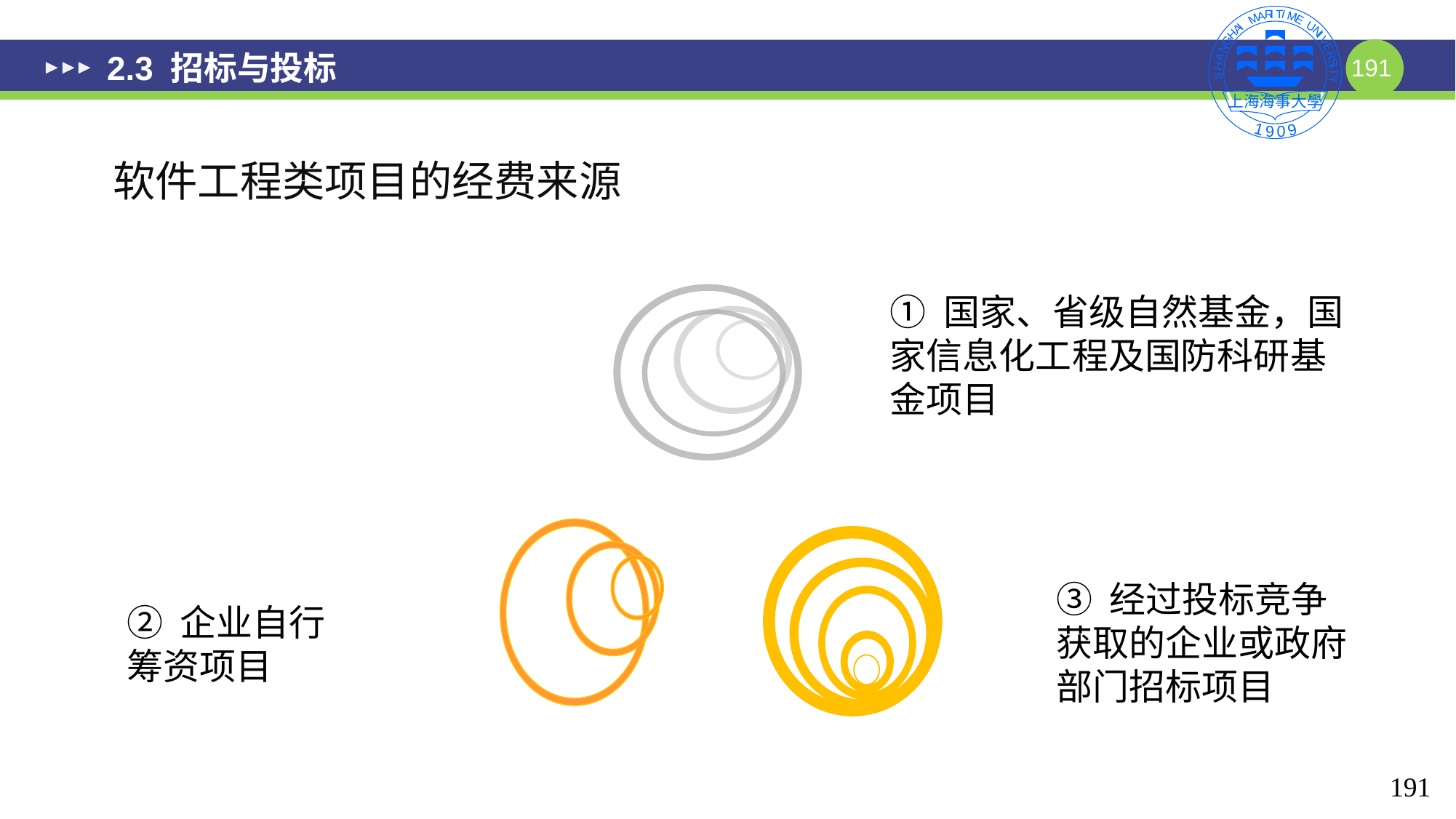

# 2.3 招标与投标
软件工程类项目的经费来源

① 国家、省级自然基金，国家信息化工程及国防科研基金项目

③ 经过投标竞争获取的企业或政府部门招标项目
② 企业自行
筹资项目
191
191